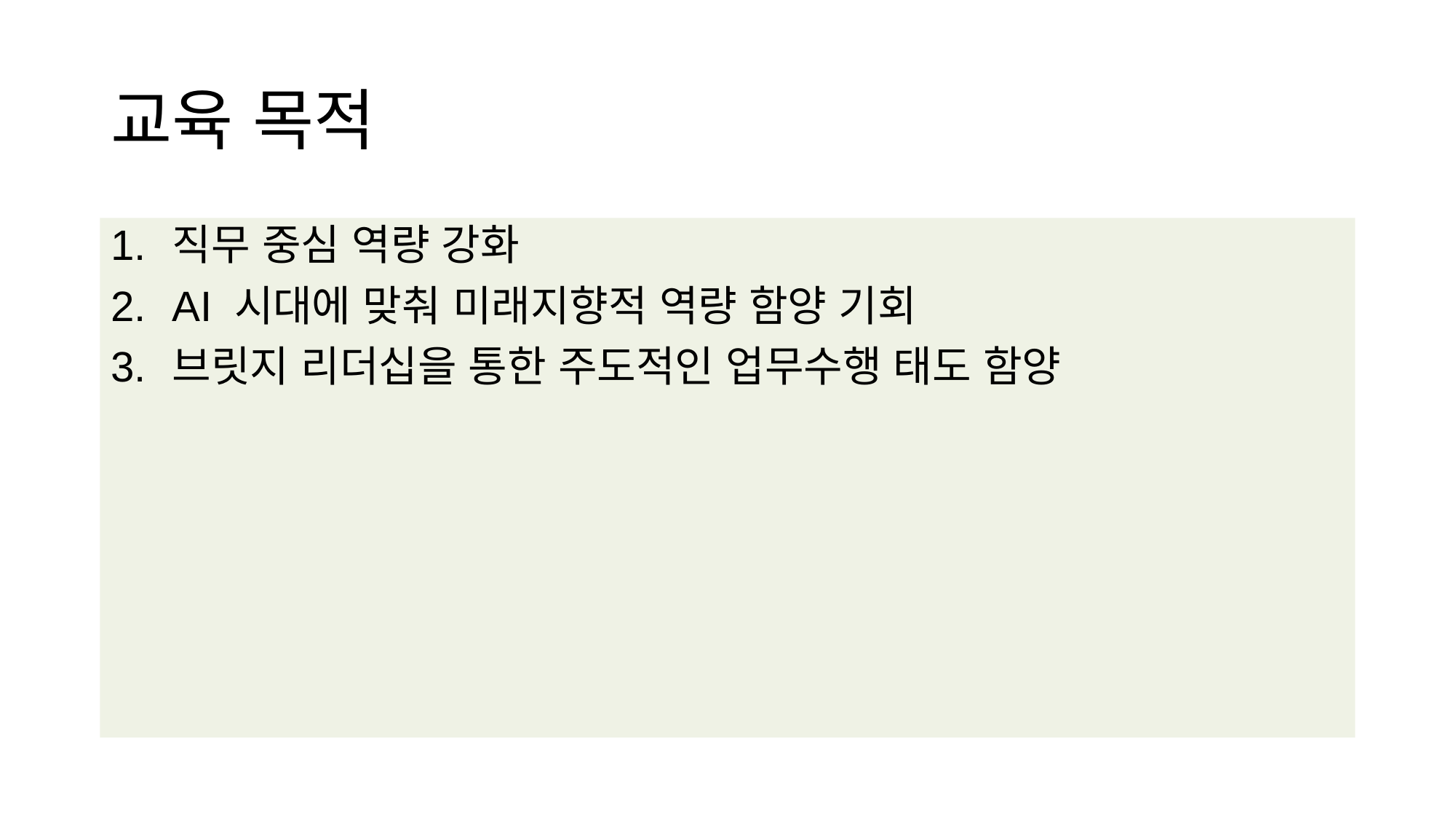

# 교육 목적
직무 중심 역량 강화
AI 시대에 맞춰 미래지향적 역량 함양 기회
브릿지 리더십을 통한 주도적인 업무수행 태도 함양